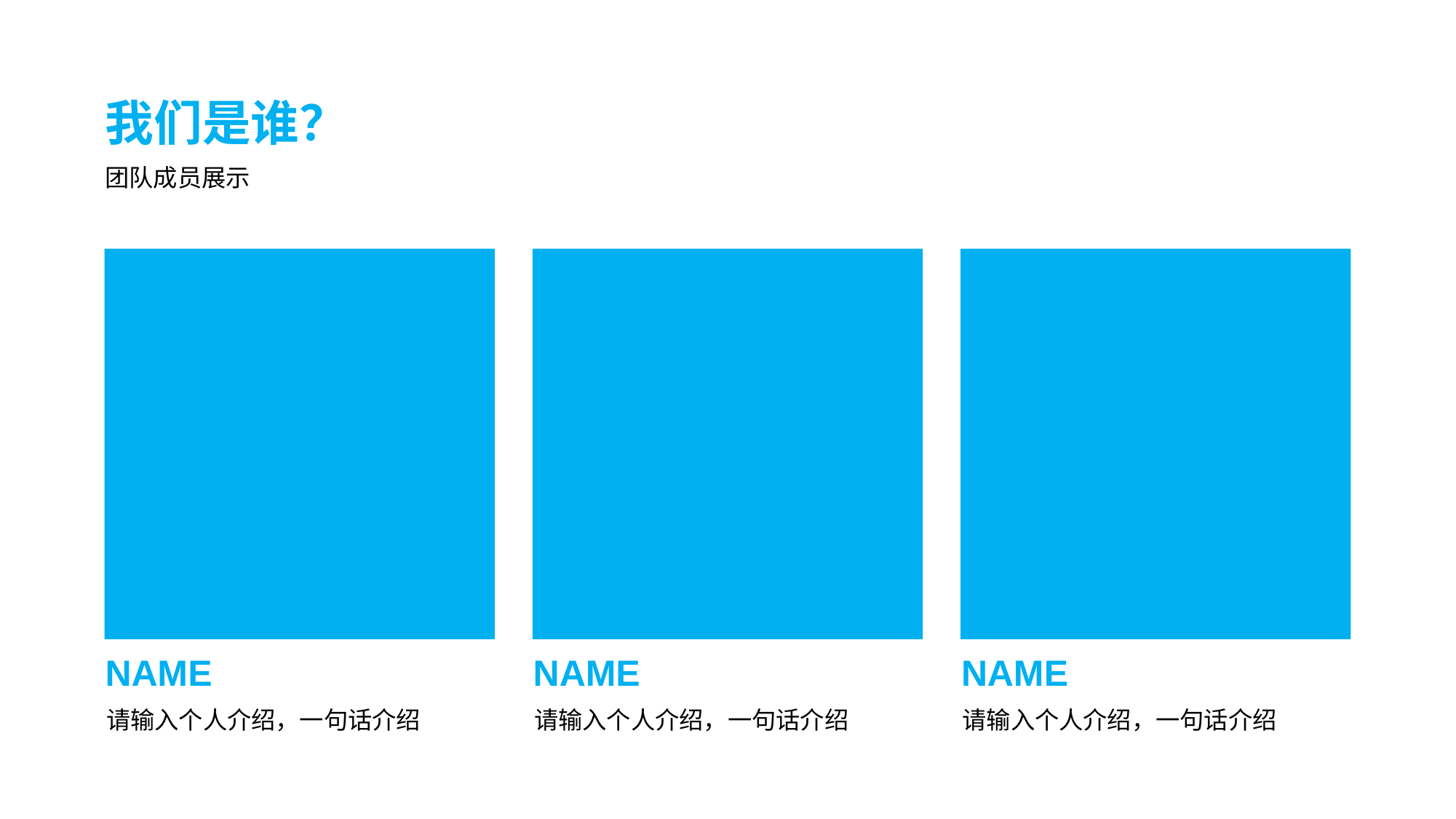

我们是谁？
团队成员展示

NAME
NAME
NAME
请输入个人介绍，一句话介绍
请输入个人介绍，一句话介绍
请输入个人介绍，一句话介绍